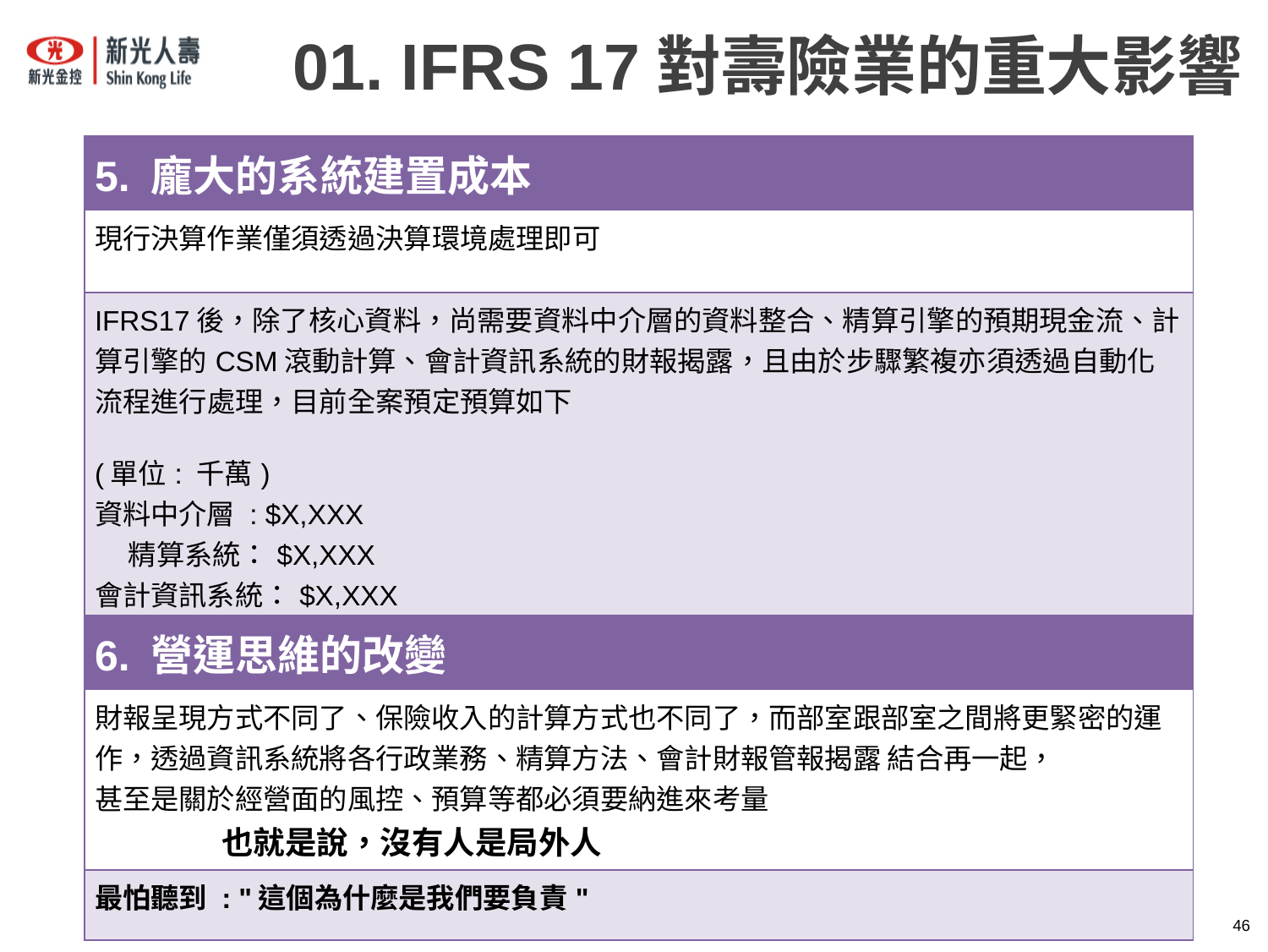

01. IFRS 17對壽險業的重大影響
| 5. 龐大的系統建置成本 |
| --- |
| 現行決算作業僅須透過決算環境處理即可 |
| IFRS17後，除了核心資料，尚需要資料中介層的資料整合、精算引擎的預期現金流、計算引擎的CSM滾動計算、會計資訊系統的財報揭露，且由於步驟繁複亦須透過自動化流程進行處理，目前全案預定預算如下 (單位: 千萬) 資料中介層 : $X,XXX 精算系統：$X,XXX 會計資訊系統：$X,XXX 第二階段顧問：$XX,XXX |
| 6. 營運思維的改變 |
| --- |
| 財報呈現方式不同了、保險收入的計算方式也不同了，而部室跟部室之間將更緊密的運作，透過資訊系統將各行政業務、精算方法、會計財報管報揭露 結合再一起， 甚至是關於經營面的風控、預算等都必須要納進來考量 也就是說，沒有人是局外人 |
| 最怕聽到 : "這個為什麼是我們要負責" |